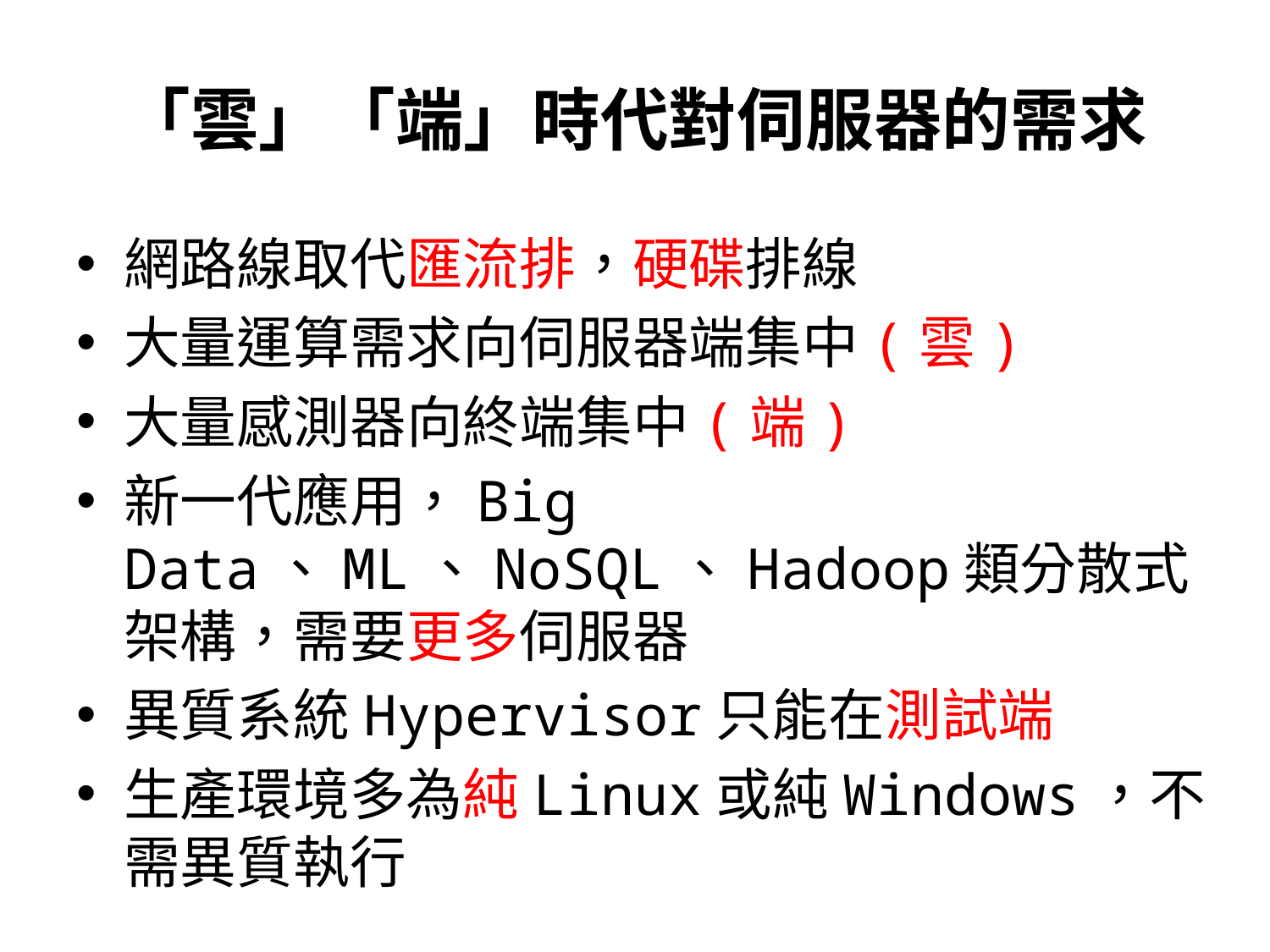

# 「雲」「端」時代對伺服器的需求
網路線取代匯流排，硬碟排線
大量運算需求向伺服器端集中(雲)
大量感測器向終端集中(端)
新一代應用，Big Data、ML、NoSQL、Hadoop類分散式架構，需要更多伺服器
異質系統Hypervisor只能在測試端
生產環境多為純Linux或純Windows，不需異質執行